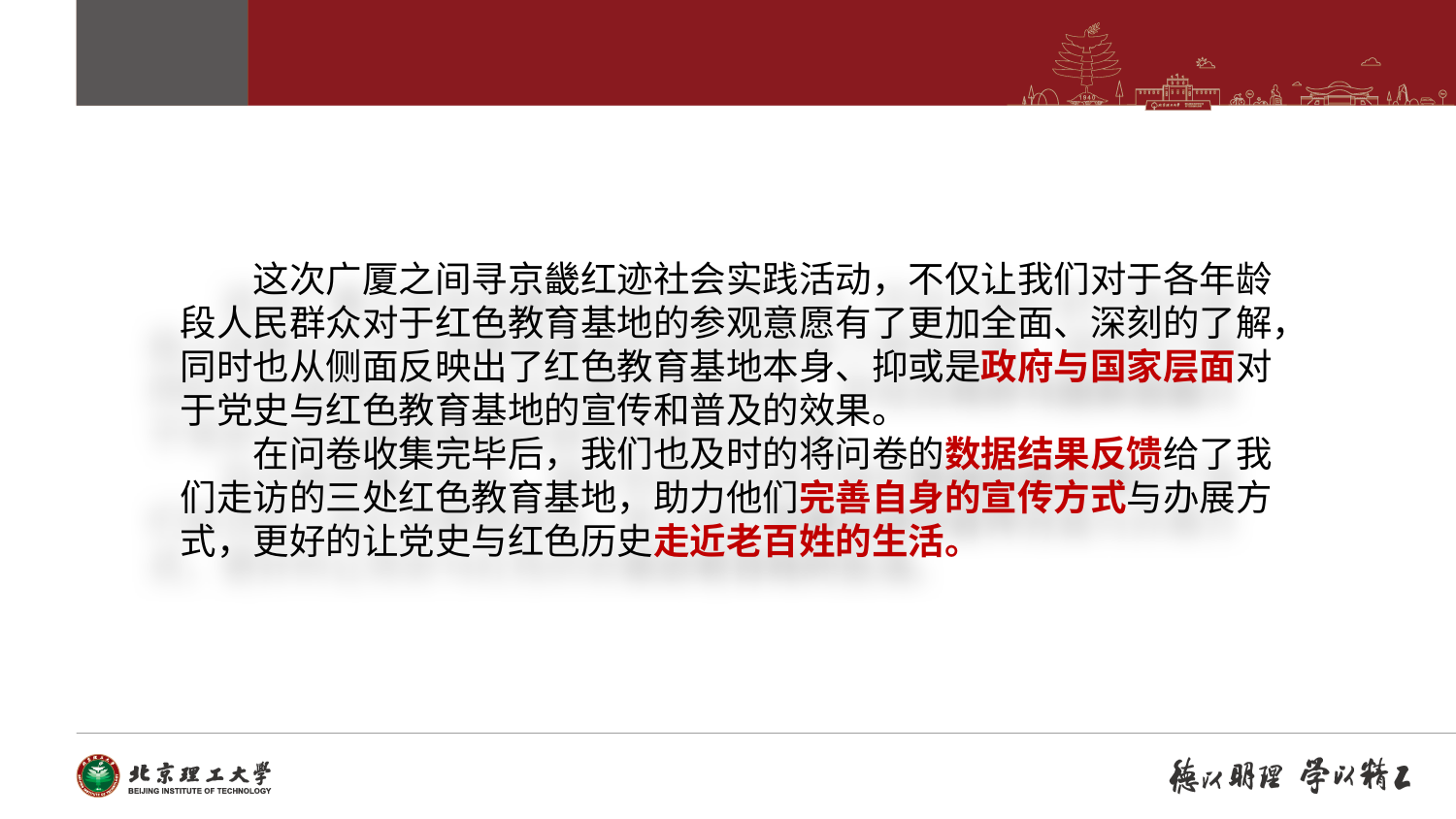

这次广厦之间寻京畿红迹社会实践活动，不仅让我们对于各年龄段人民群众对于红色教育基地的参观意愿有了更加全面、深刻的了解，同时也从侧面反映出了红色教育基地本身、抑或是政府与国家层面对于党史与红色教育基地的宣传和普及的效果。
在问卷收集完毕后，我们也及时的将问卷的数据结果反馈给了我们走访的三处红色教育基地，助力他们完善自身的宣传方式与办展方式，更好的让党史与红色历史走近老百姓的生活。